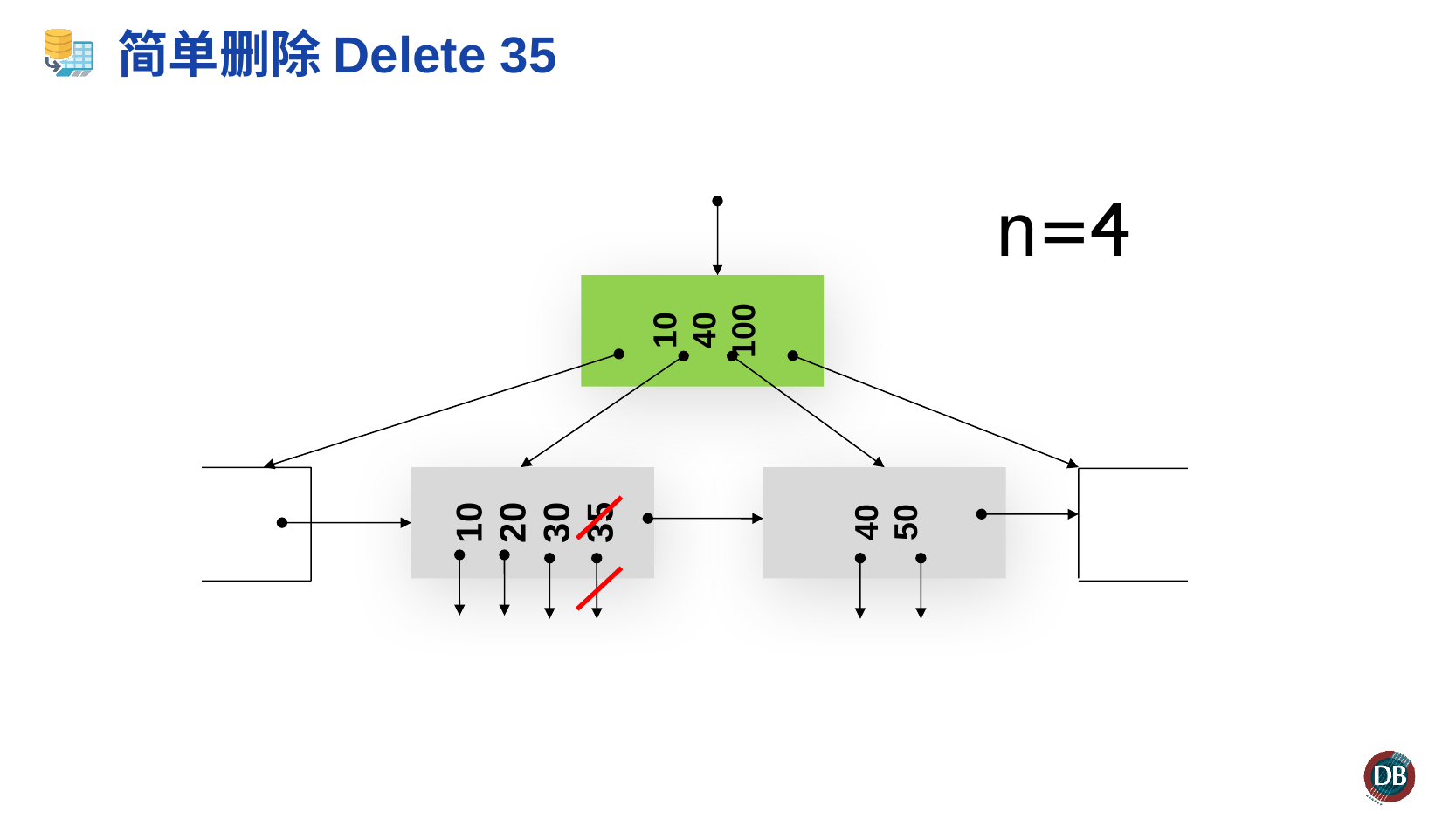

# 简单删除Delete 35
n=4

10
40
100

10
20
30
35
40
50